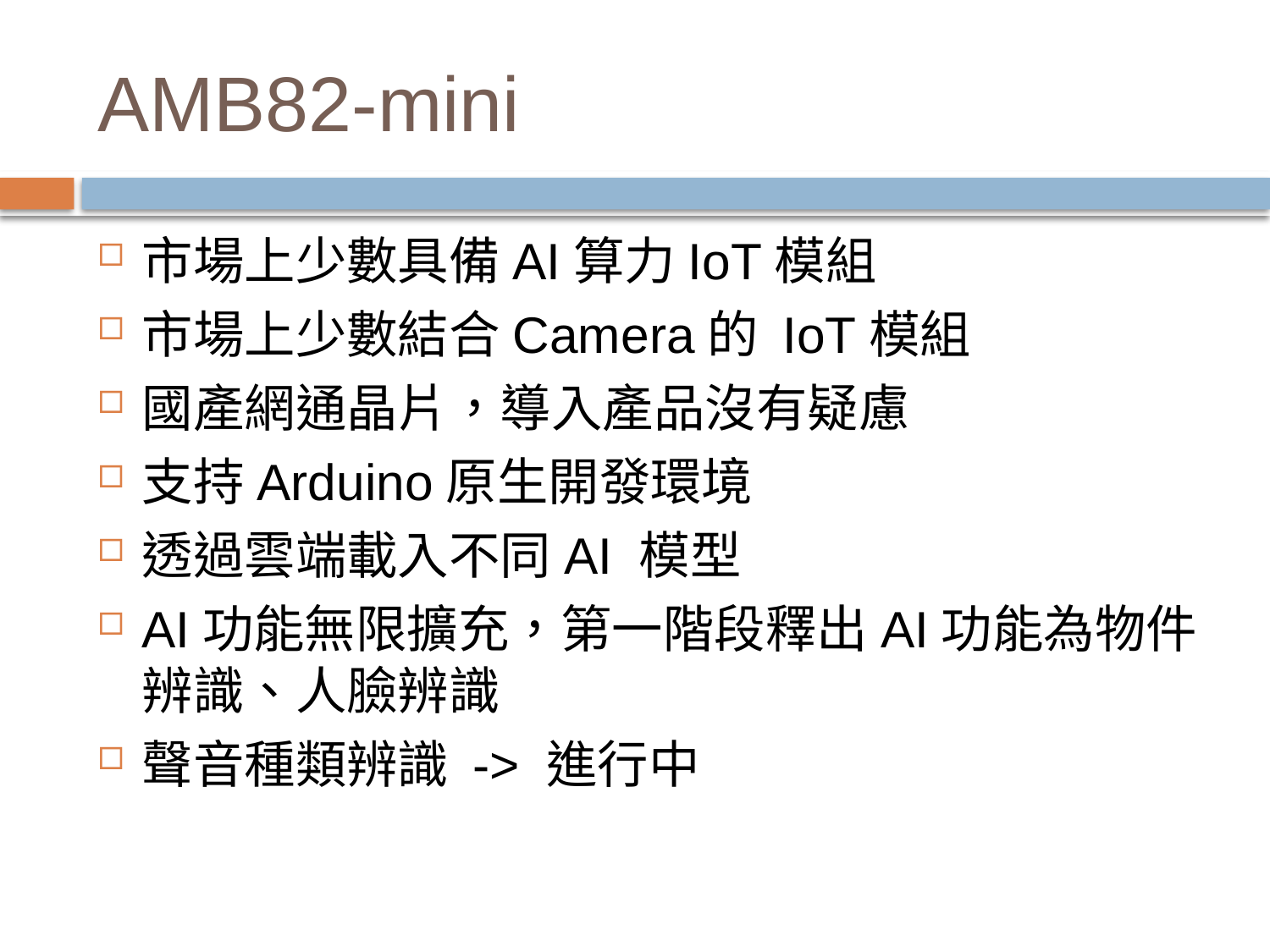

# AMB82-mini
市場上少數具備AI算力IoT模組
市場上少數結合Camera的 IoT模組
國產網通晶片，導入產品沒有疑慮
支持Arduino原生開發環境
透過雲端載入不同AI 模型
AI功能無限擴充，第一階段釋出AI功能為物件辨識、人臉辨識
聲音種類辨識 -> 進行中